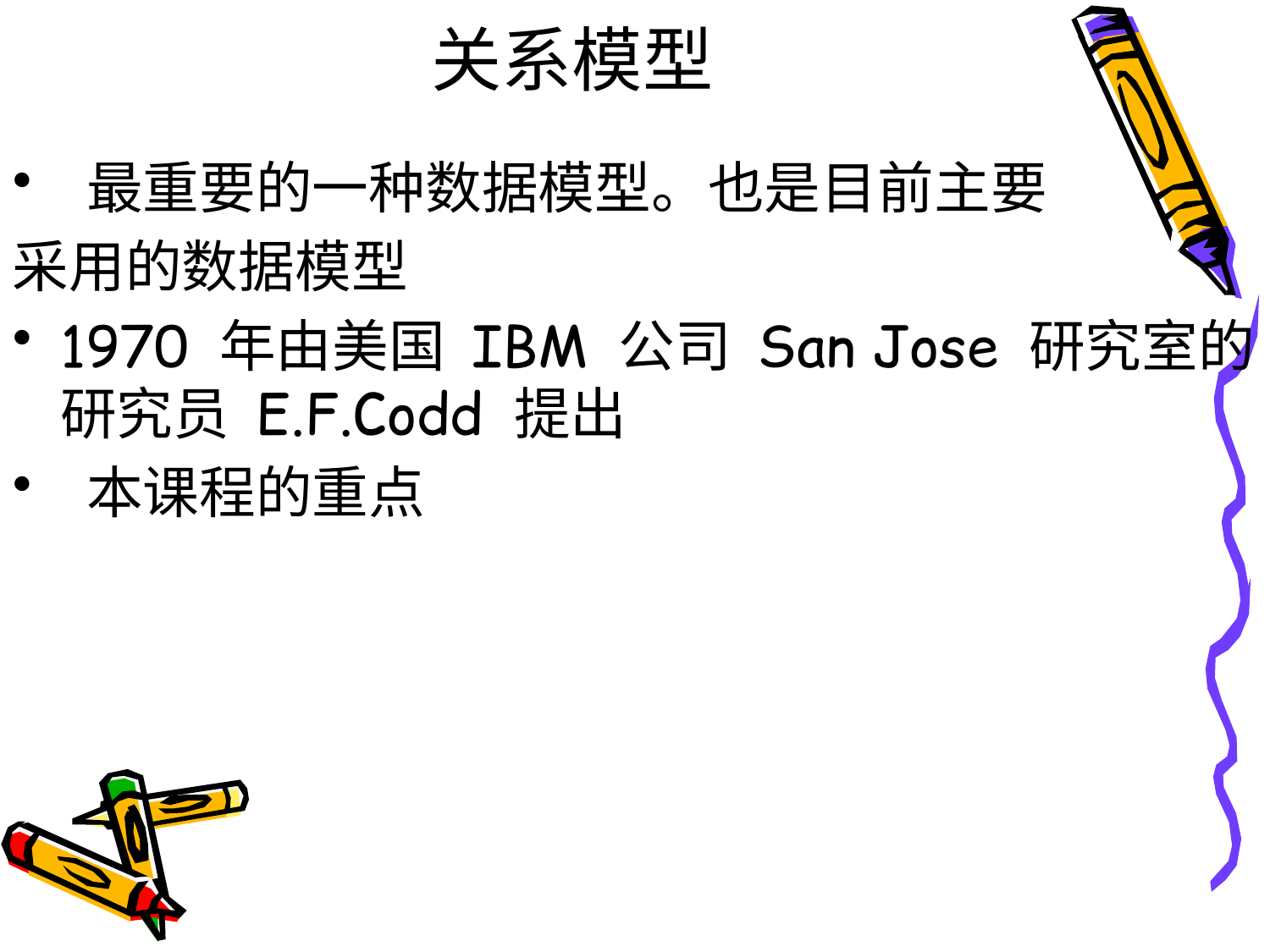

# 关系模型
 最重要的一种数据模型。也是目前主要
采用的数据模型
1970 年由美国 IBM 公司 San Jose 研究室的研究员 E.F.Codd 提出
 本课程的重点